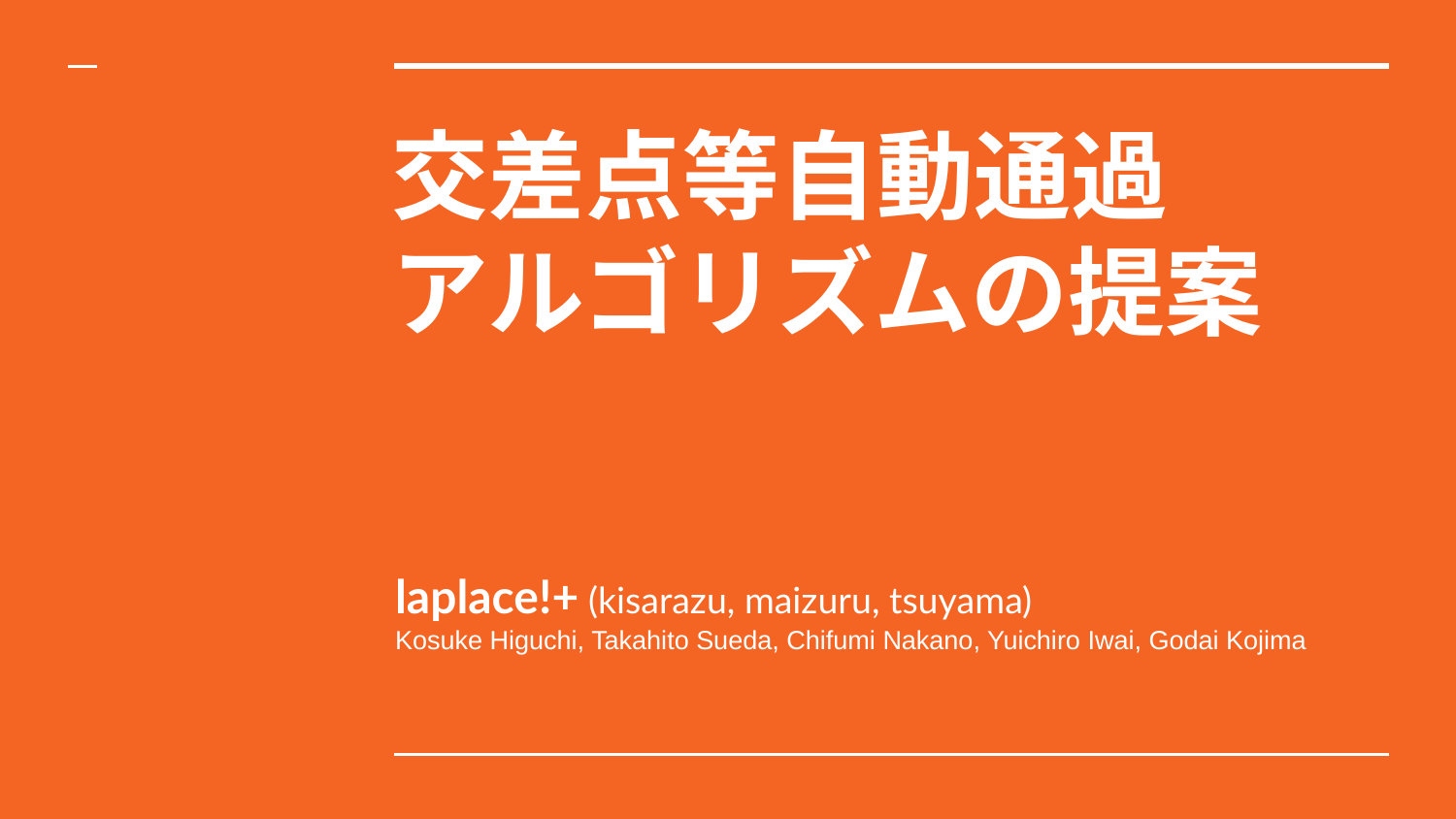

# 交差点等自動通過 アルゴリズムの提案
laplace!+ (kisarazu, maizuru, tsuyama)
Kosuke Higuchi, Takahito Sueda, Chifumi Nakano, Yuichiro Iwai, Godai Kojima